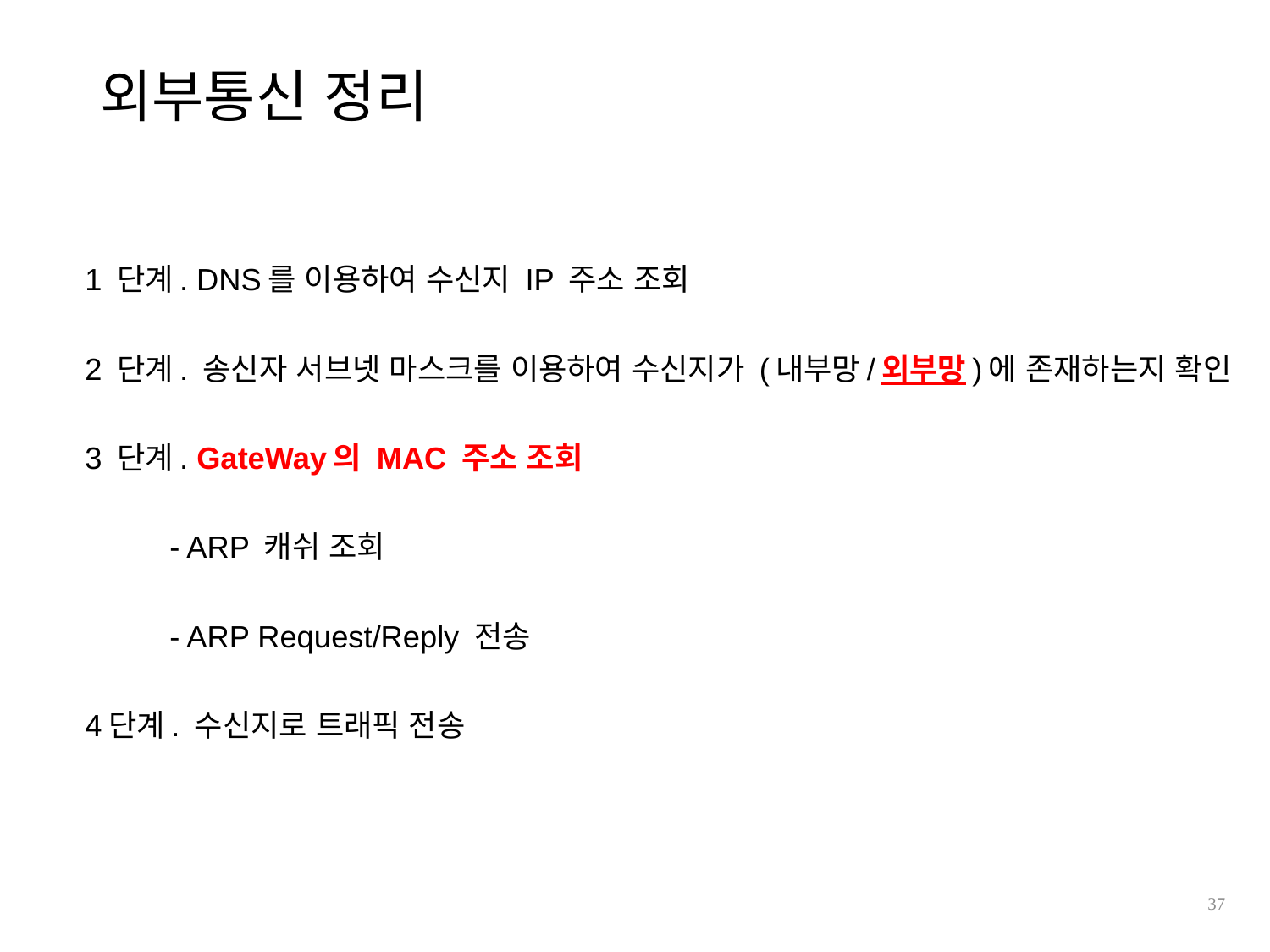

# 외부통신 정리
1 단계. DNS를 이용하여 수신지 IP 주소 조회
2 단계. 송신자 서브넷 마스크를 이용하여 수신지가 (내부망/외부망)에 존재하는지 확인
3 단계. GateWay의 MAC 주소 조회
          - ARP 캐쉬 조회
          - ARP Request/Reply 전송
4단계. 수신지로 트래픽 전송
37